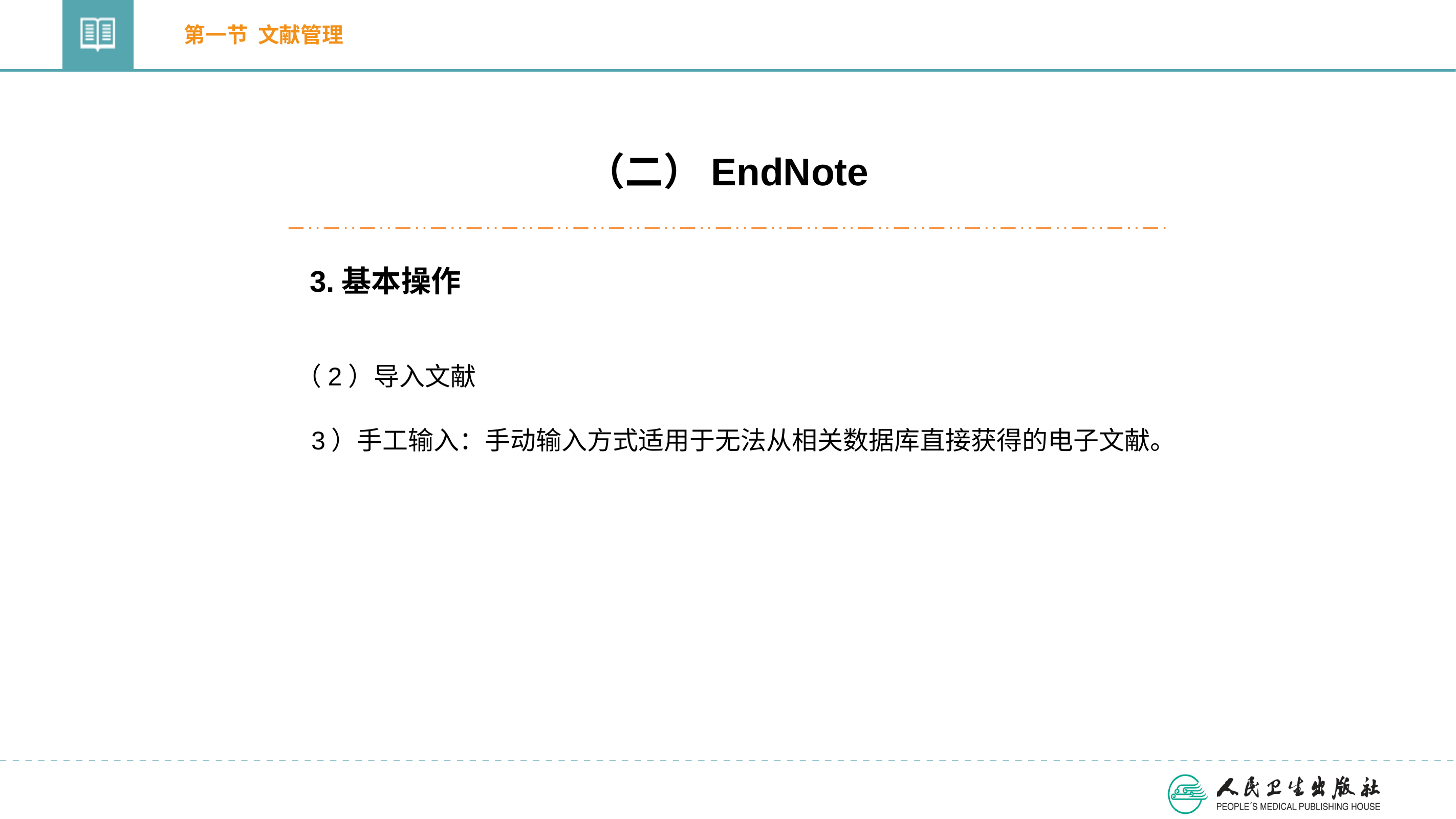

第一节  文献管理
（二）EndNote

3.基本操作
（2）导入文献
3）手工输入：手动输入方式适用于无法从相关数据库直接获得的电子文献。